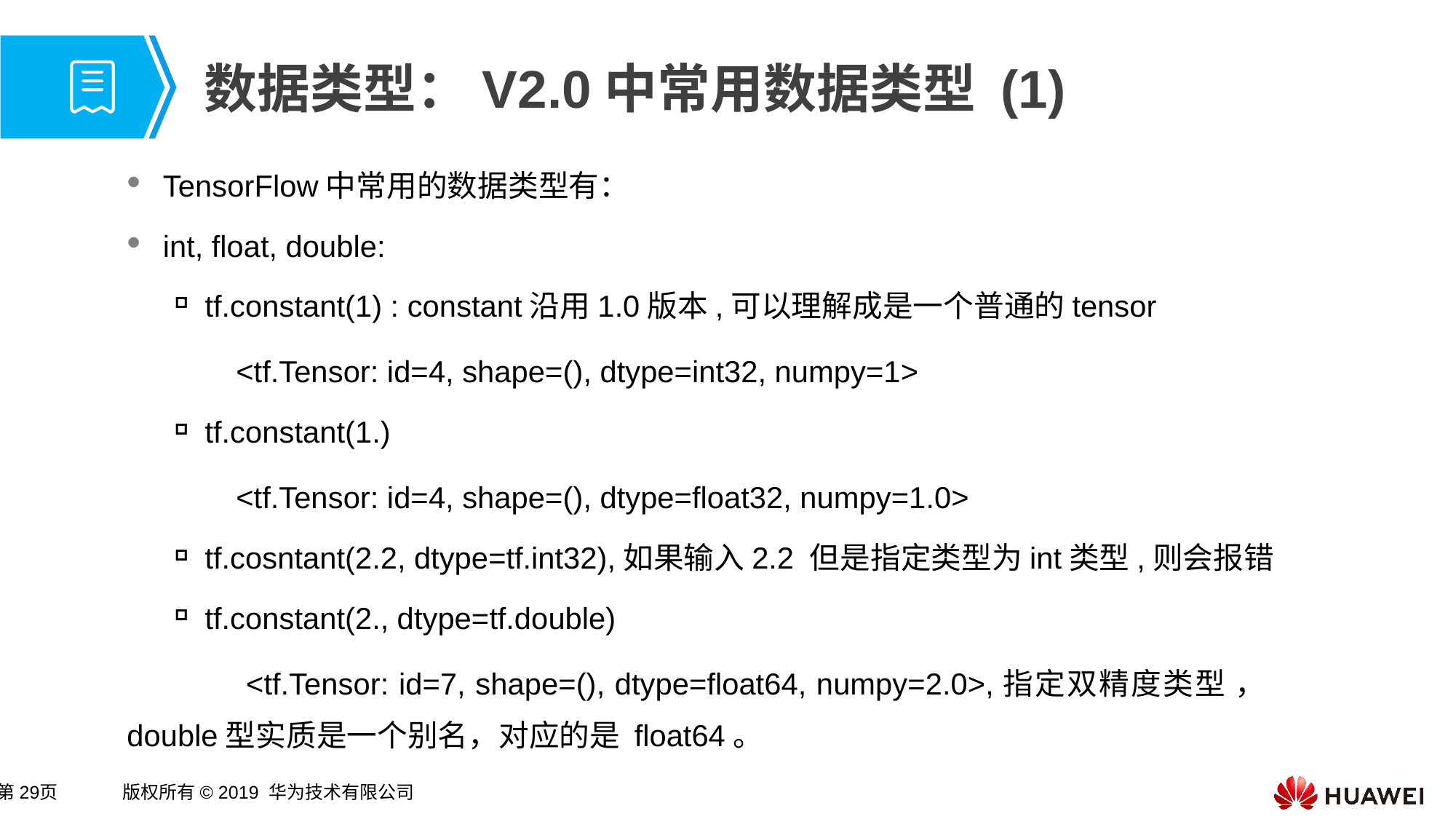

# 数据类型：V2.0中常用数据类型 (1)
TensorFlow中常用的数据类型有：
int, float, double:
tf.constant(1) : constant沿用1.0版本,可以理解成是一个普通的tensor
	<tf.Tensor: id=4, shape=(), dtype=int32, numpy=1>
tf.constant(1.)
	<tf.Tensor: id=4, shape=(), dtype=float32, numpy=1.0>
tf.cosntant(2.2, dtype=tf.int32),如果输入2.2 但是指定类型为int类型,则会报错
tf.constant(2., dtype=tf.double)
	 <tf.Tensor: id=7, shape=(), dtype=float64, numpy=2.0>,指定双精度类型 ，	  double型实质是一个别名，对应的是 float64。